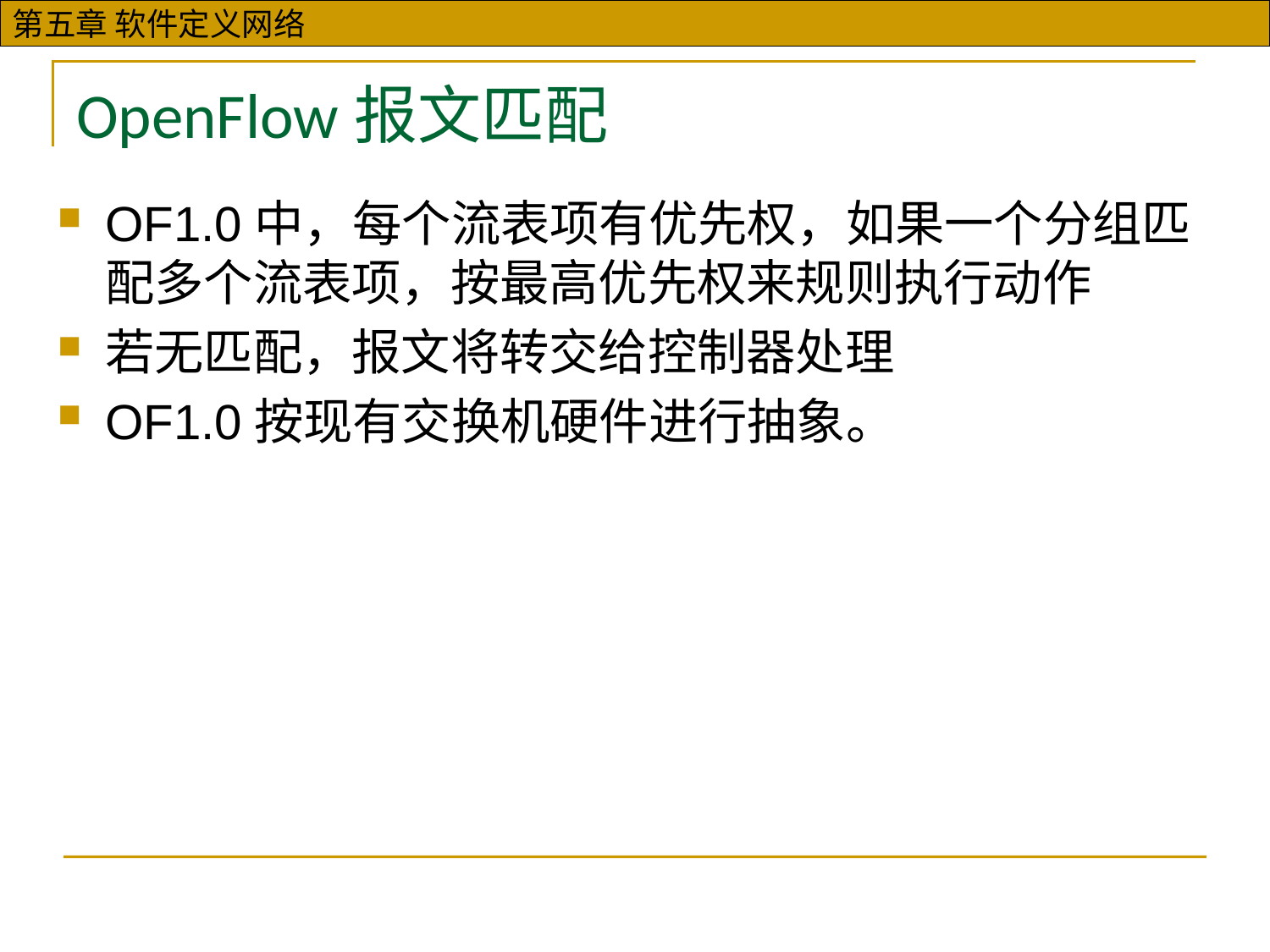

# OpenFlow报文匹配
OF1.0中，每个流表项有优先权，如果一个分组匹配多个流表项，按最高优先权来规则执行动作
若无匹配，报文将转交给控制器处理
OF1.0按现有交换机硬件进行抽象。